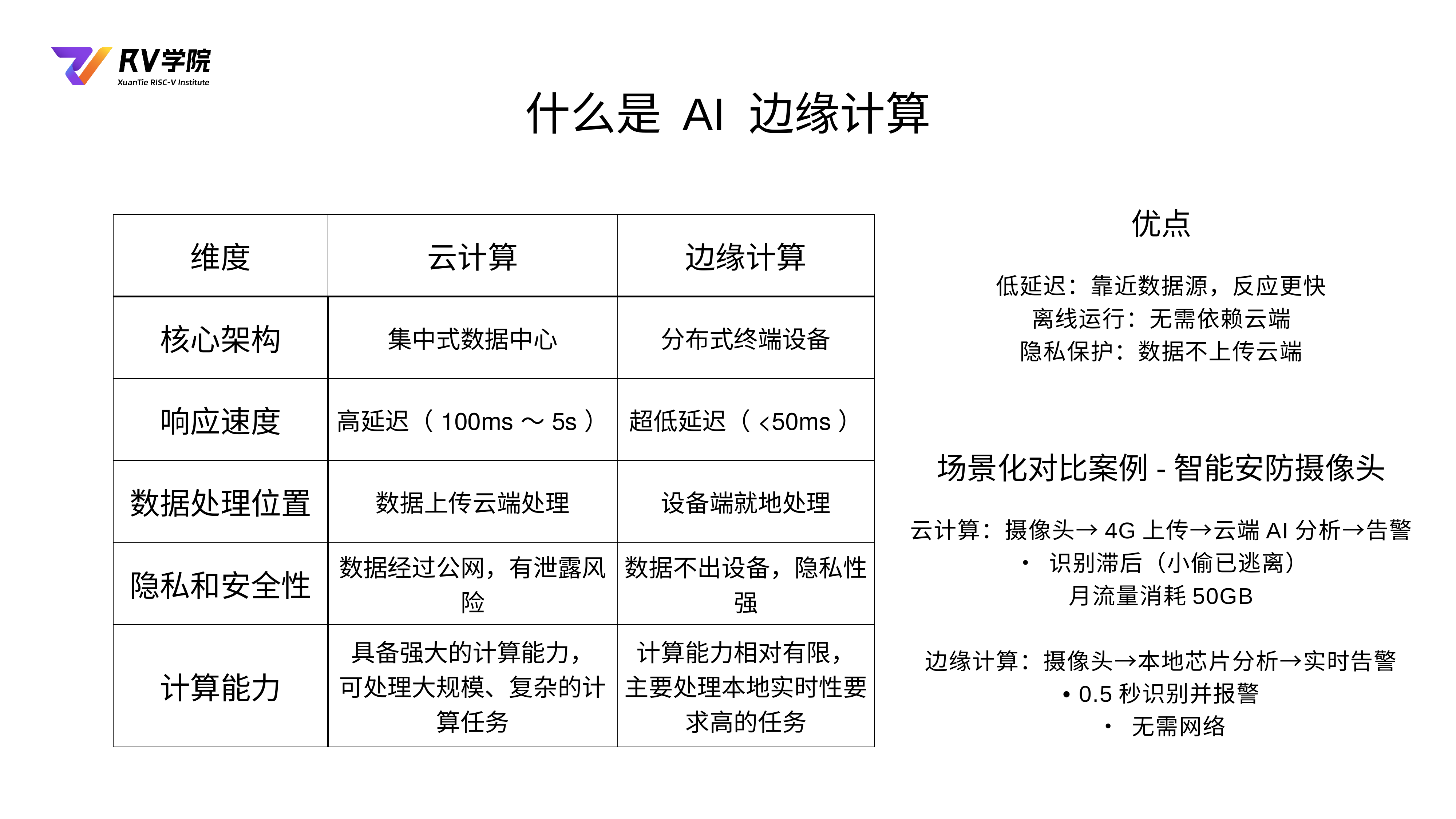

什么是 AI 边缘计算
优点
| 维度 | 云计算 | 边缘计算 |
| --- | --- | --- |
| 核心架构 | 集中式数据中心 | 分布式终端设备 |
| 响应速度 | 高延迟（100ms～5s） | 超低延迟（<50ms） |
| 数据处理位置 | 数据上传云端处理 | 设备端就地处理 |
| 隐私和安全性 | 数据经过公网，有泄露风险 | 数据不出设备，隐私性强 |
| 计算能力 | 具备强大的计算能力， 可处理大规模、复杂的计算任务 | 计算能力相对有限， 主要处理本地实时性要求高的任务 |
低延迟：靠近数据源，反应更快
离线运行：无需依赖云端
隐私保护：数据不上传云端
场景化对比案例-智能安防摄像头
云计算：摄像头→4G上传→云端AI分析→告警
• 识别滞后（小偷已逃离）
月流量消耗50GB

边缘计算：摄像头→本地芯片分析→实时告警
• 0.5秒识别并报警
• 无需网络